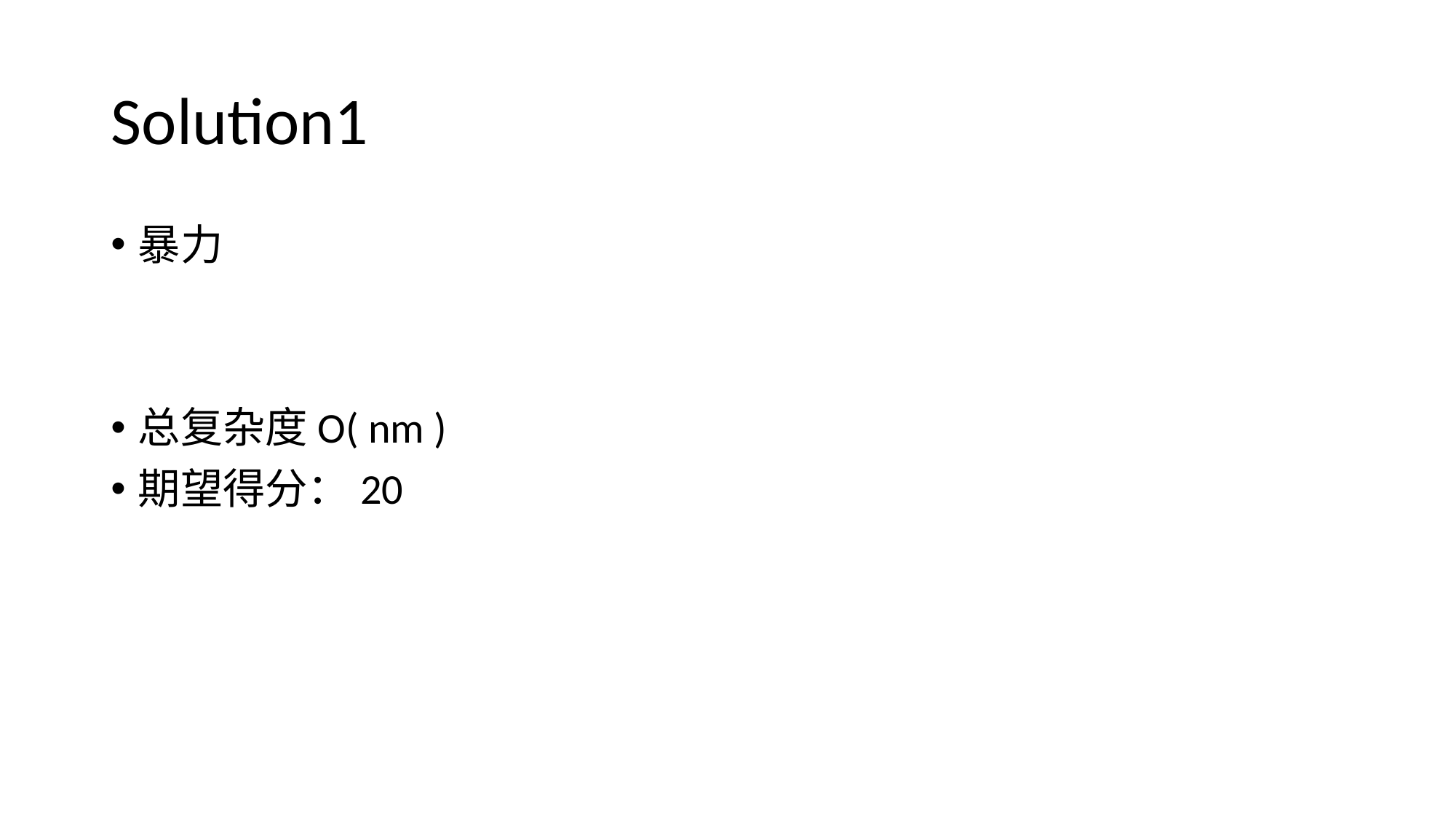

# Solution1
暴力

总复杂度O( nm )
期望得分：20